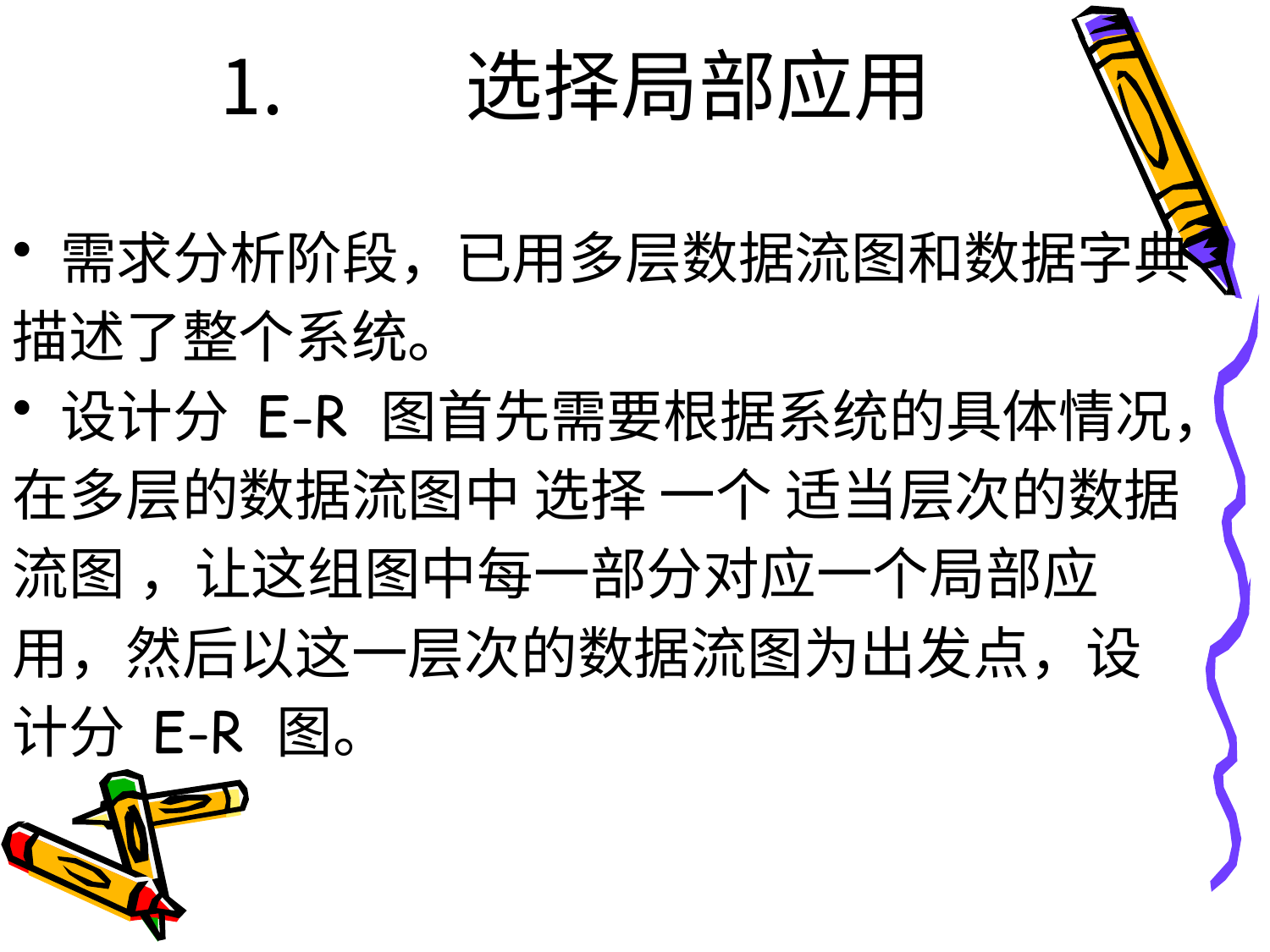

# ⒈         选择局部应用
需求分析阶段，已用多层数据流图和数据字典
描述了整个系统。
设计分 E-R 图首先需要根据系统的具体情况，
在多层的数据流图中 选择 一个 适当层次的数据
流图 ，让这组图中每一部分对应一个局部应
用，然后以这一层次的数据流图为出发点，设
计分 E-R 图。